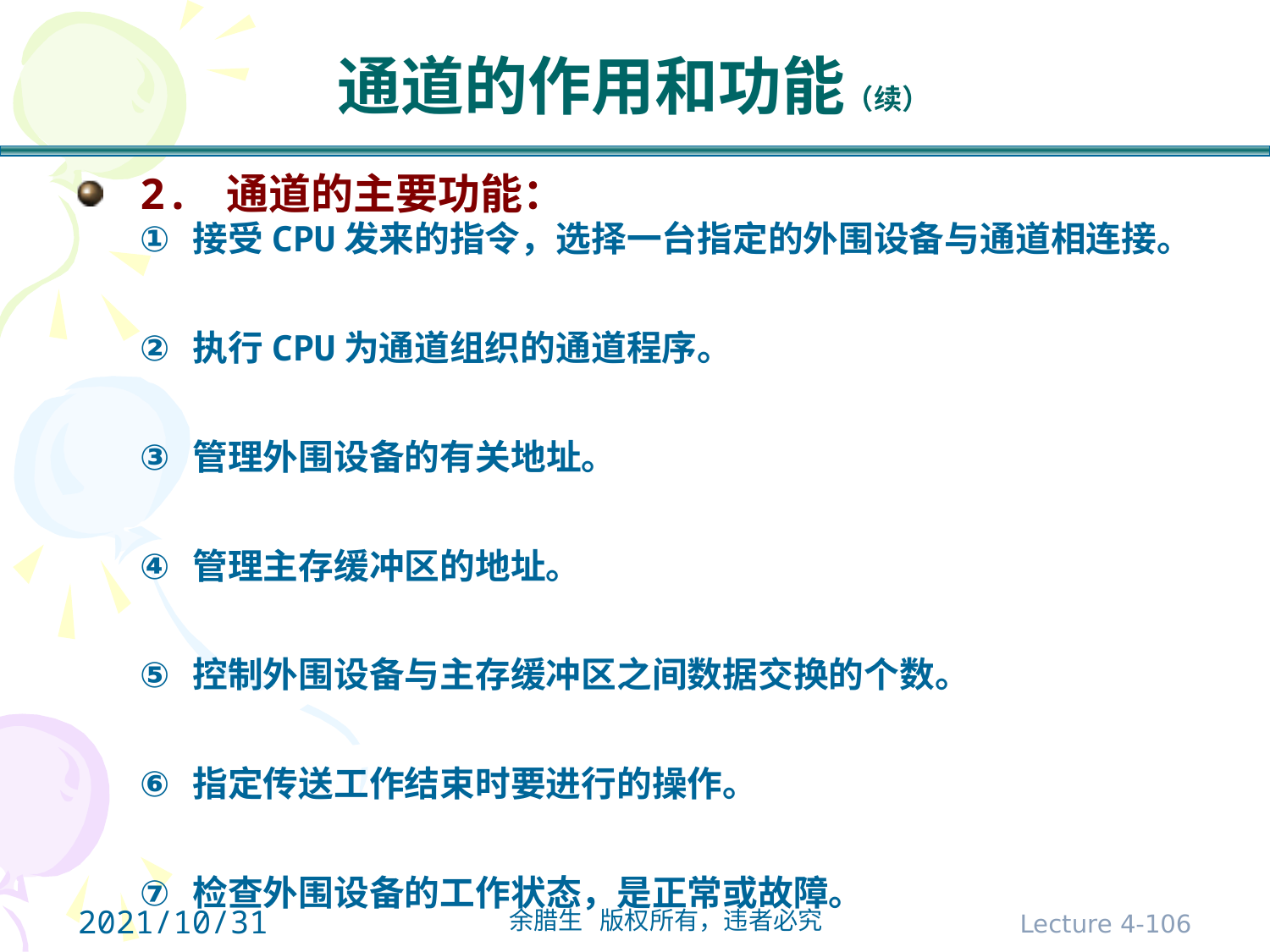

# 通道的作用和功能（续）
2. 通道的主要功能：
接受CPU发来的指令，选择一台指定的外围设备与通道相连接。

执行CPU为通道组织的通道程序。

管理外围设备的有关地址。

管理主存缓冲区的地址。

控制外围设备与主存缓冲区之间数据交换的个数。

指定传送工作结束时要进行的操作。

检查外围设备的工作状态，是正常或故障。

在数据传输过程中完成必要的格式变换。
2021/10/31
Lecture 4-106